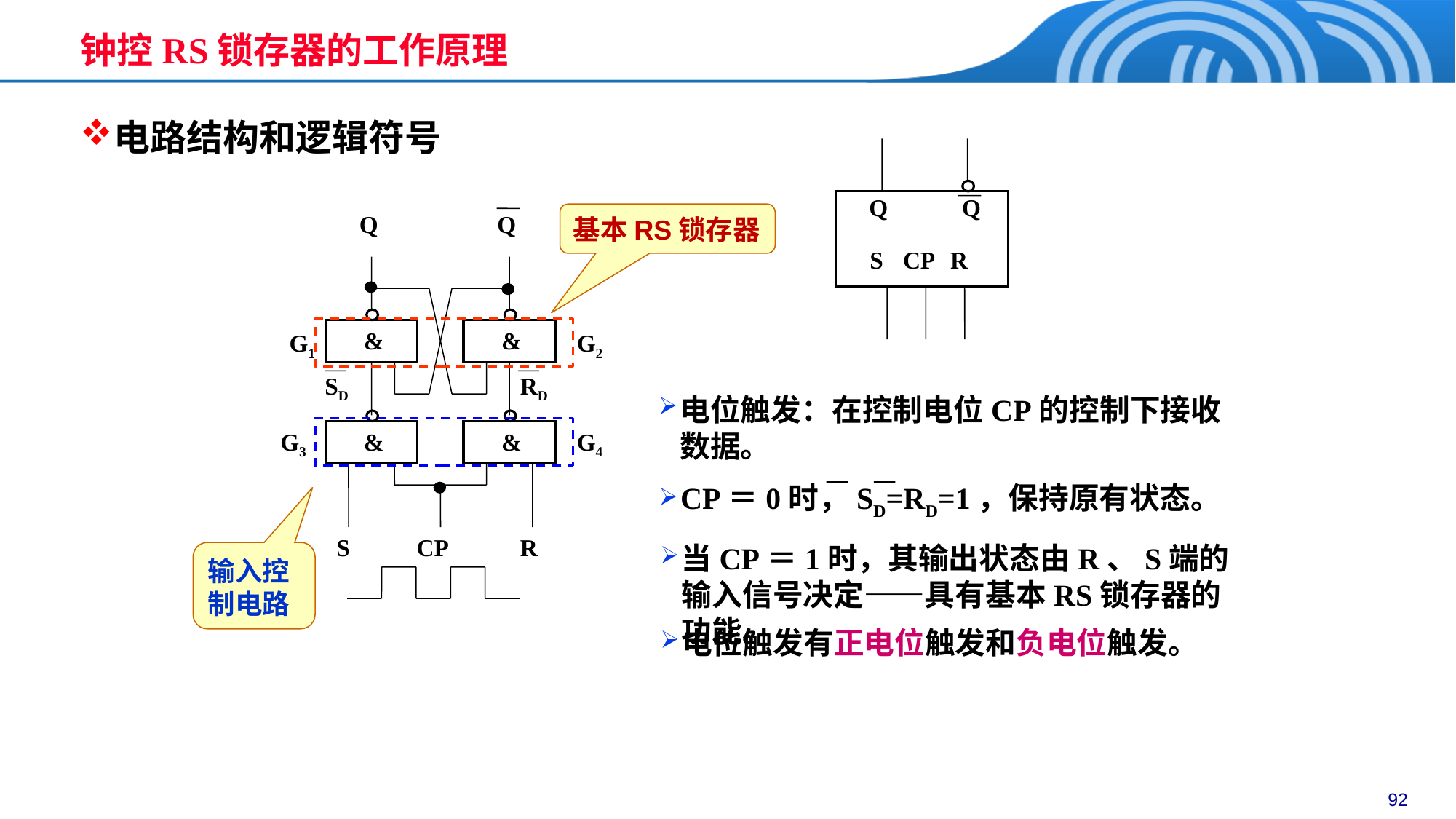

钟控RS锁存器的工作原理
电路结构和逻辑符号

Q
Q

S
R

CP

基本RS锁存器
Q
Q

&

&

SD

RD

&

&

S
CP
R
G1
G2
G3
G4

电位触发：在控制电位CP的控制下接收数据。

CP＝0时，SD=RD=1，保持原有状态。

当CP＝1时，其输出状态由R、S端的输入信号决定——具有基本RS锁存器的功能。
输入控制电路

电位触发有正电位触发和负电位触发。